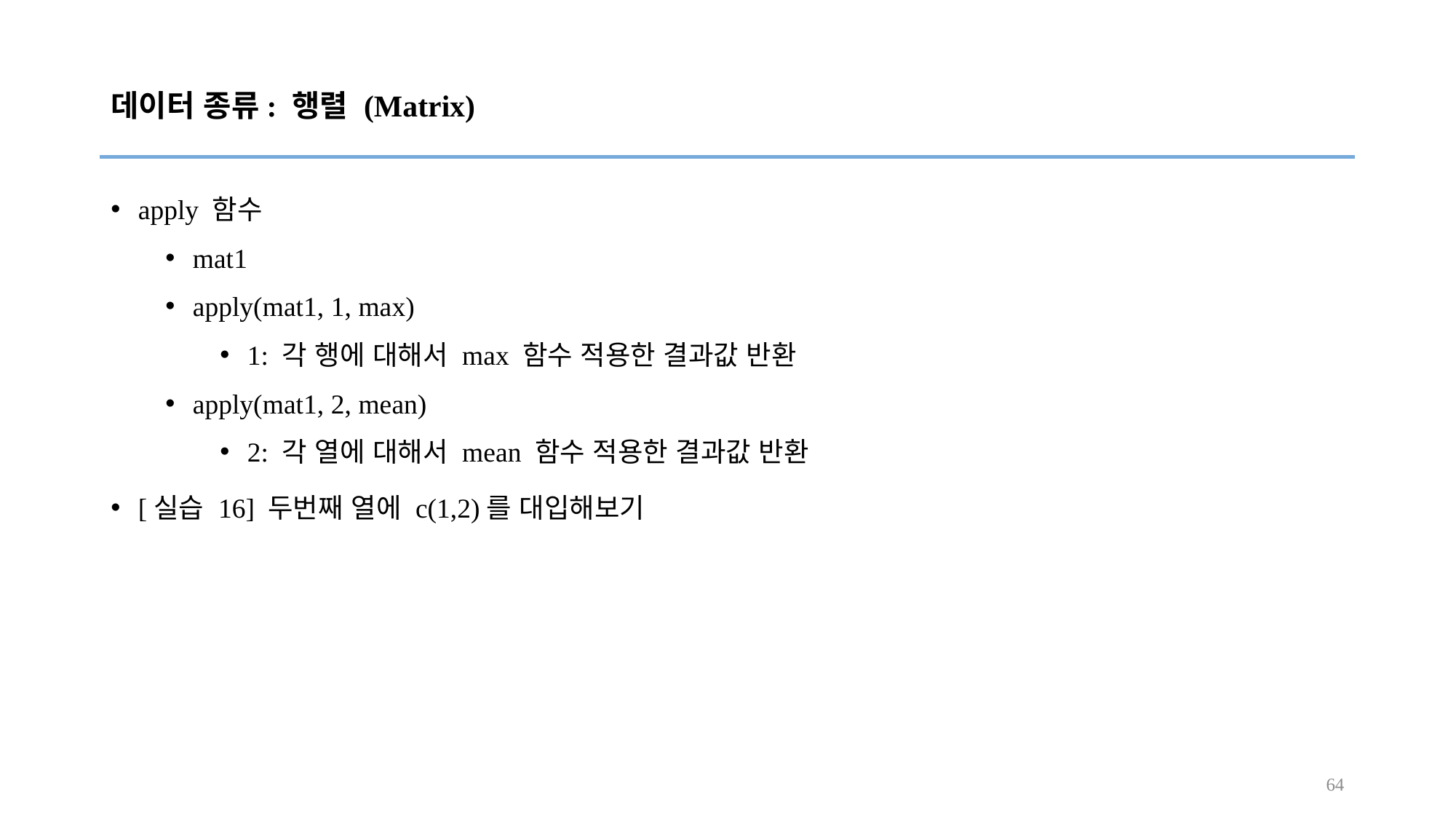

# 데이터 종류: 행렬 (Matrix)
apply 함수
mat1
apply(mat1, 1, max)
1: 각 행에 대해서 max 함수 적용한 결과값 반환
apply(mat1, 2, mean)
2: 각 열에 대해서 mean 함수 적용한 결과값 반환
[실습 16] 두번째 열에 c(1,2)를 대입해보기
64